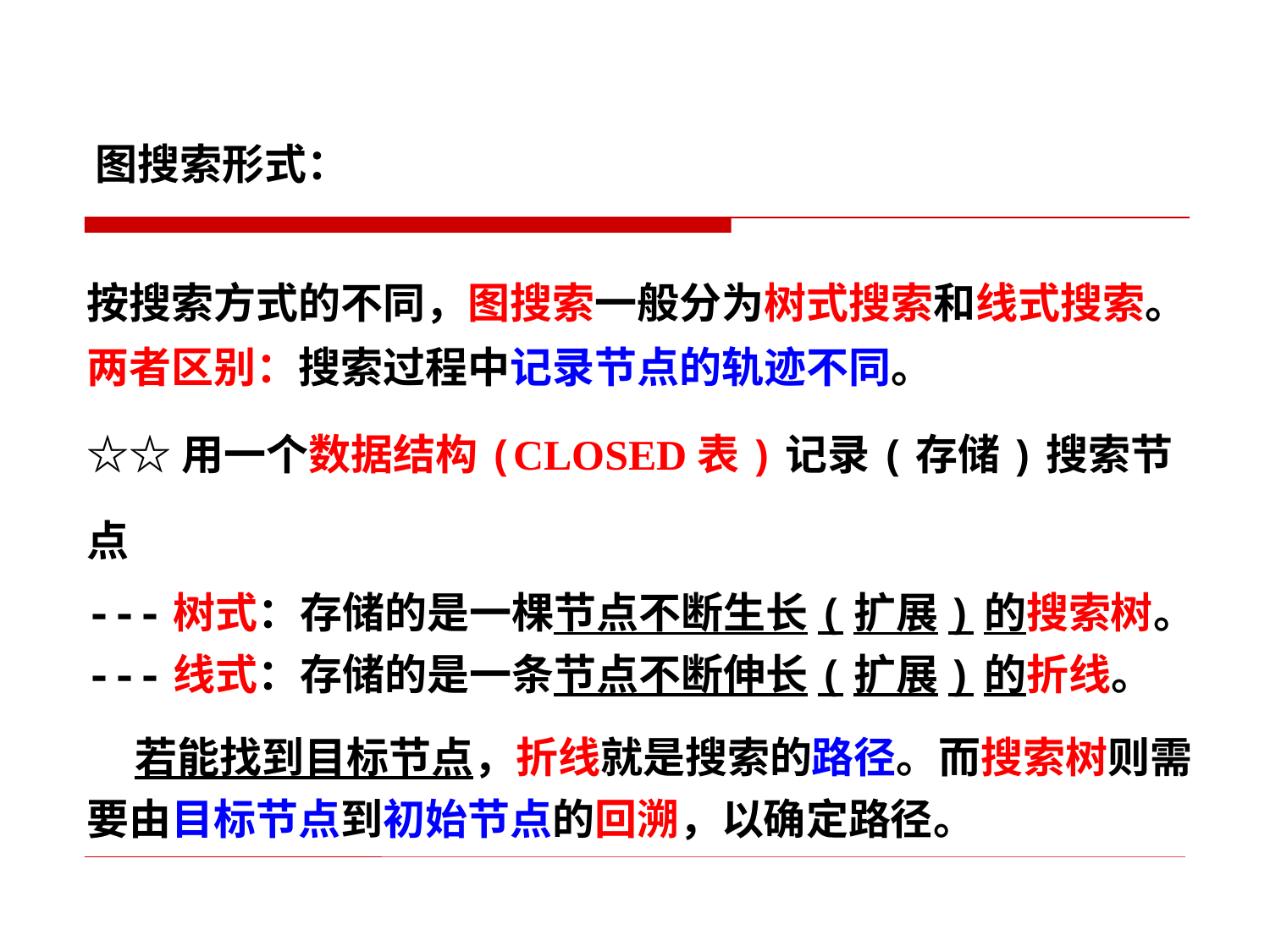

图搜索形式：
按搜索方式的不同，图搜索一般分为树式搜索和线式搜索。两者区别：搜索过程中记录节点的轨迹不同。
☆☆用一个数据结构(CLOSED表)记录(存储)搜索节点
---树式：存储的是一棵节点不断生长(扩展)的搜索树。
---线式：存储的是一条节点不断伸长(扩展)的折线。
    若能找到目标节点，折线就是搜索的路径。而搜索树则需要由目标节点到初始节点的回溯，以确定路径。